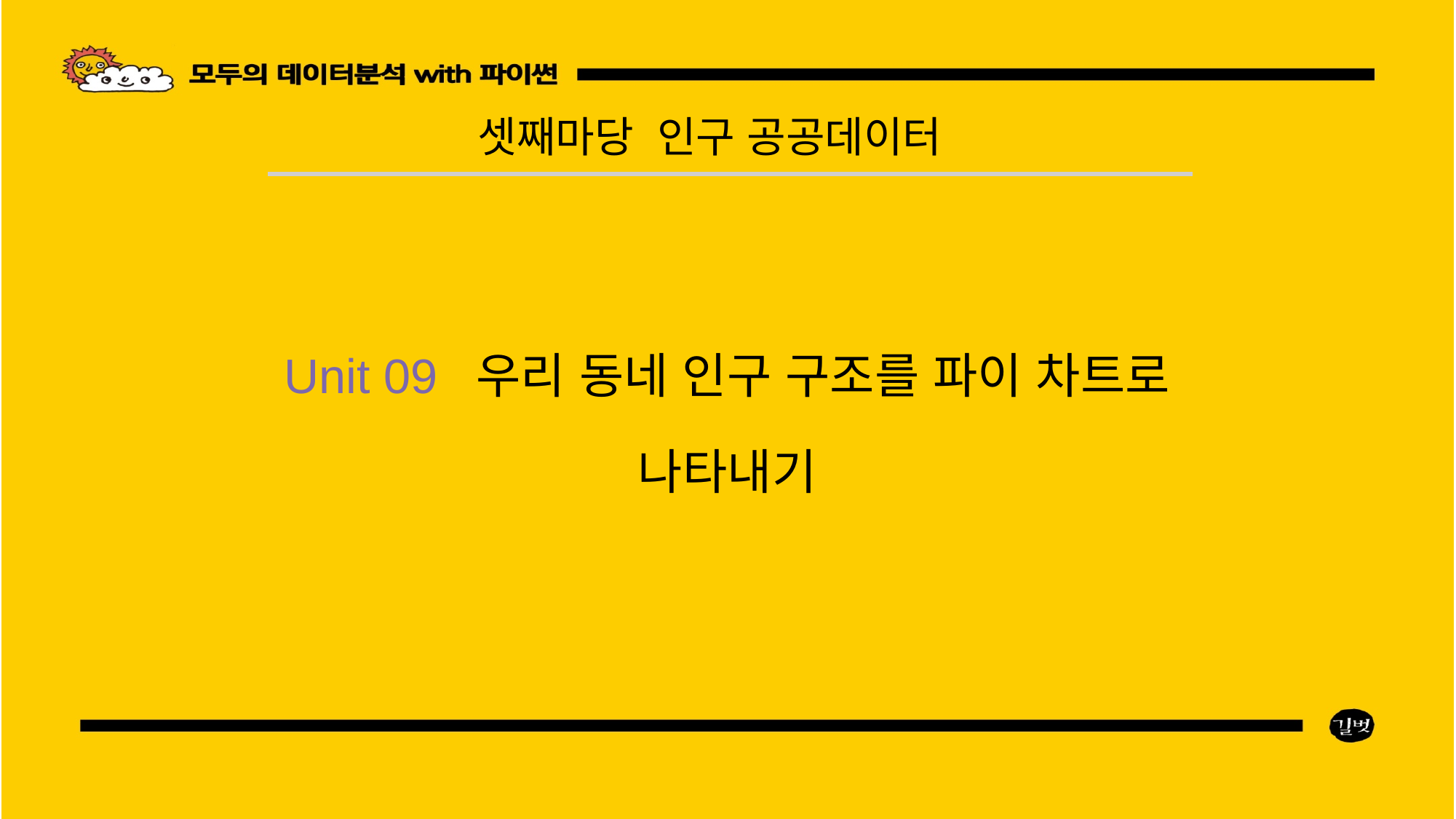

셋째마당  인구 공공데이터
Unit 09  우리 동네 인구 구조를 파이 차트로 나타내기